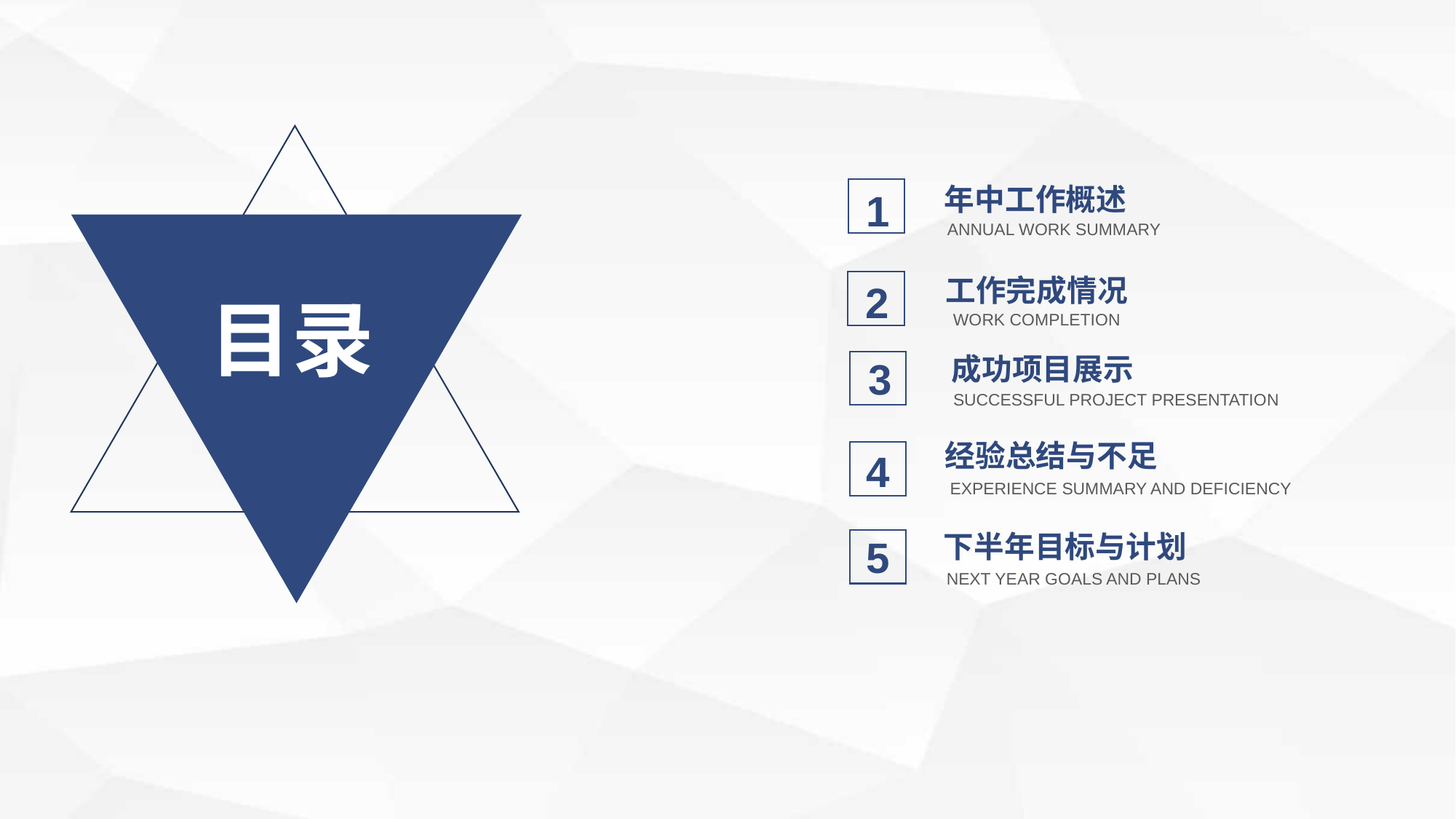

年中工作概述
1

ANNUAL WORK SUMMARY

工作完成情况
2

目录
WORK COMPLETION
成功项目展示
3

SUCCESSFUL PROJECT PRESENTATION
经验总结与不足
4

EXPERIENCE SUMMARY AND DEFICIENCY
下半年目标与计划
5

NEXT YEAR GOALS AND PLANS